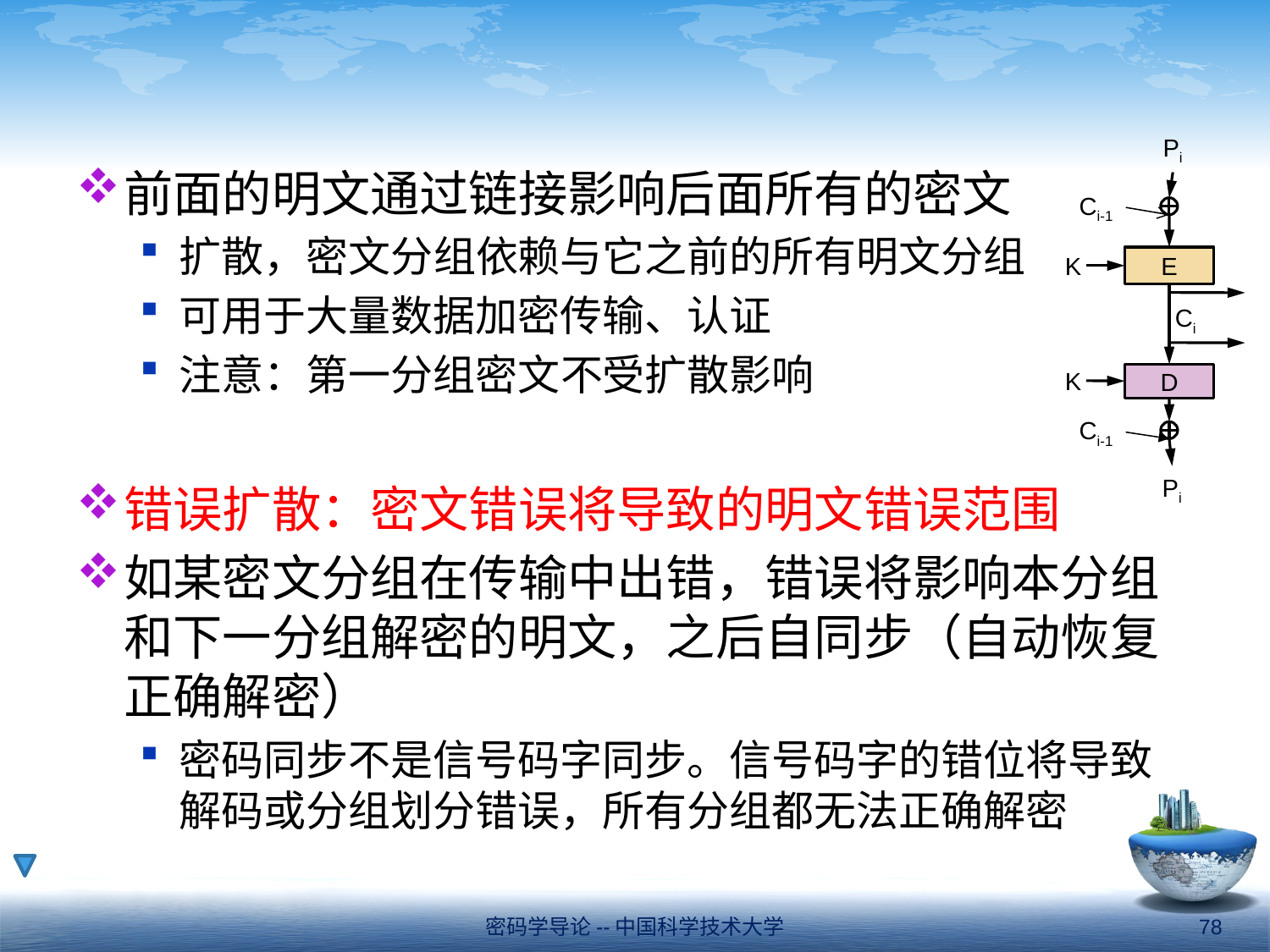

#
Pi
Ci-1

K
E
Ci
K
D
Ci-1

Pi
前面的明文通过链接影响后面所有的密文
扩散，密文分组依赖与它之前的所有明文分组
可用于大量数据加密传输、认证
注意：第一分组密文不受扩散影响

错误扩散：密文错误将导致的明文错误范围
如某密文分组在传输中出错，错误将影响本分组和下一分组解密的明文，之后自同步（自动恢复正确解密）
密码同步不是信号码字同步。信号码字的错位将导致解码或分组划分错误，所有分组都无法正确解密

密码学导论--中国科学技术大学
78